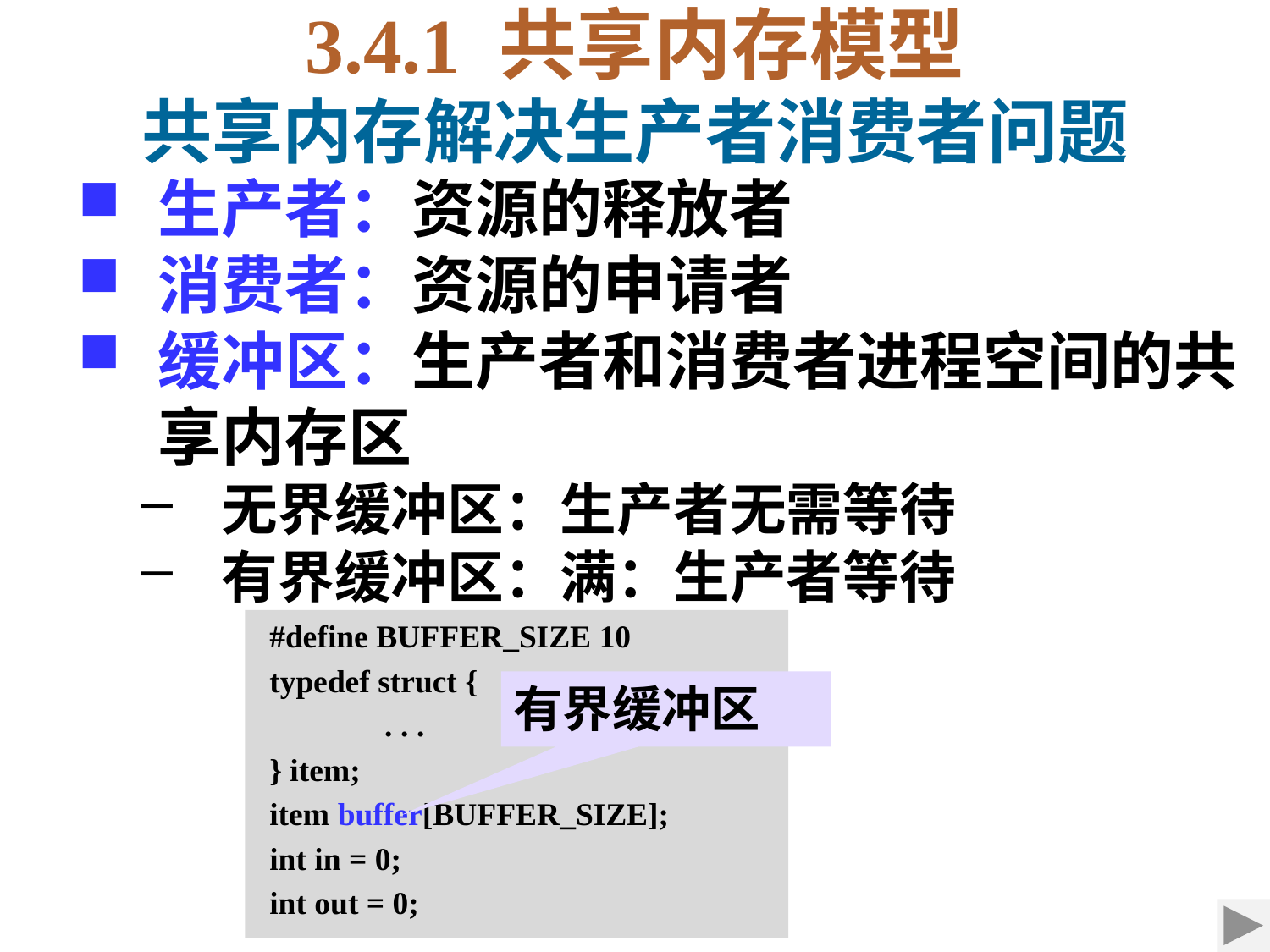

3.4.1 共享内存模型
共享内存解决生产者消费者问题
生产者：资源的释放者
消费者：资源的申请者
缓冲区：生产者和消费者进程空间的共享内存区
无界缓冲区：生产者无需等待
有界缓冲区：满：生产者等待
#define BUFFER_SIZE 10
typedef struct {
	. . .
} item;
item buffer[BUFFER_SIZE];
int in = 0;
int out = 0;

有界缓冲区